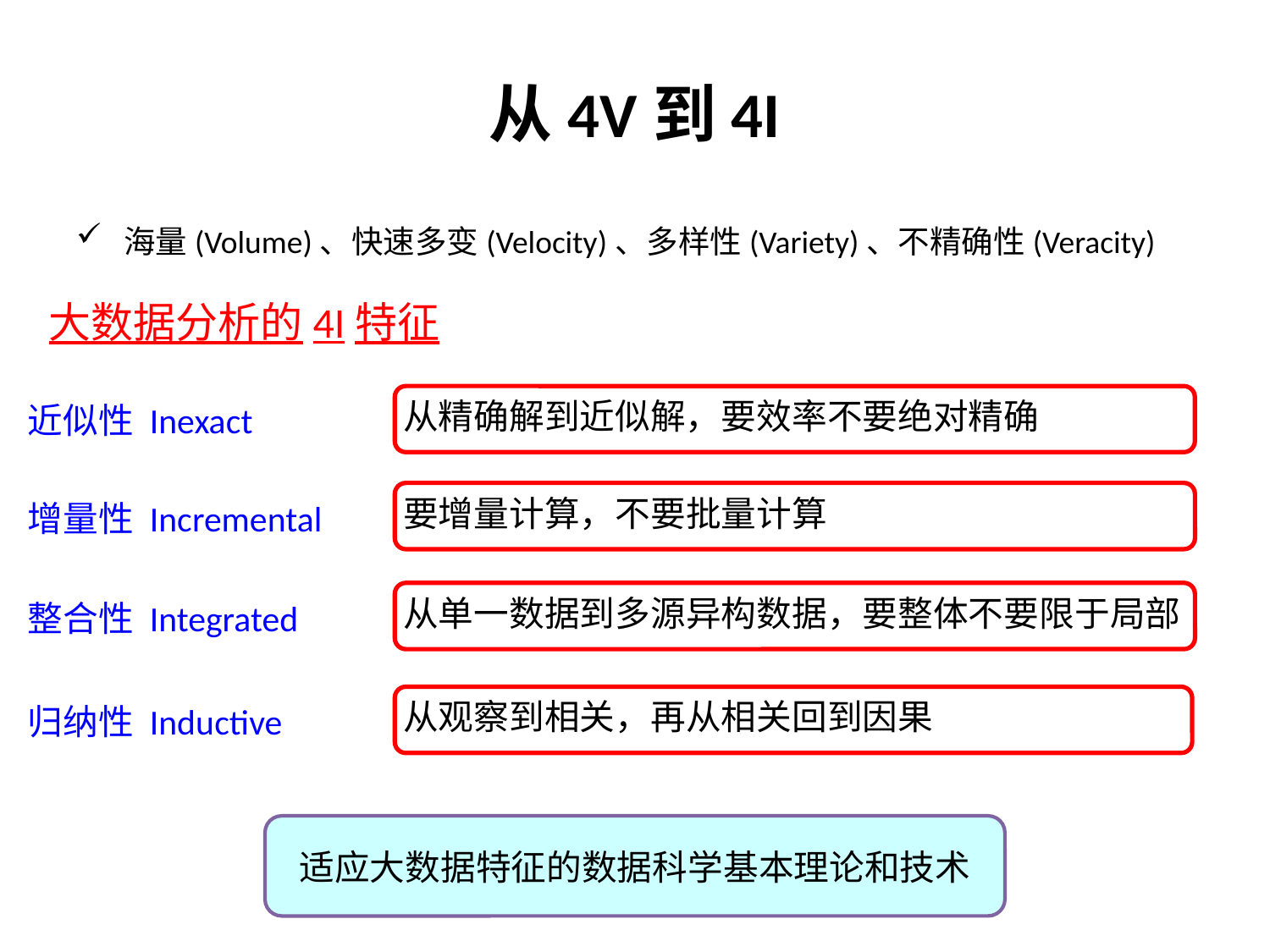

从4V到4I
海量(Volume)、快速多变(Velocity)、多样性(Variety)、不精确性(Veracity)
    大数据分析的4I特征
从精确解到近似解，要效率不要绝对精确
近似性 Inexact
要增量计算，不要批量计算
增量性 Incremental
从单一数据到多源异构数据，要整体不要限于局部
整合性 Integrated
从观察到相关，再从相关回到因果
归纳性 Inductive
适应大数据特征的数据科学基本理论和技术